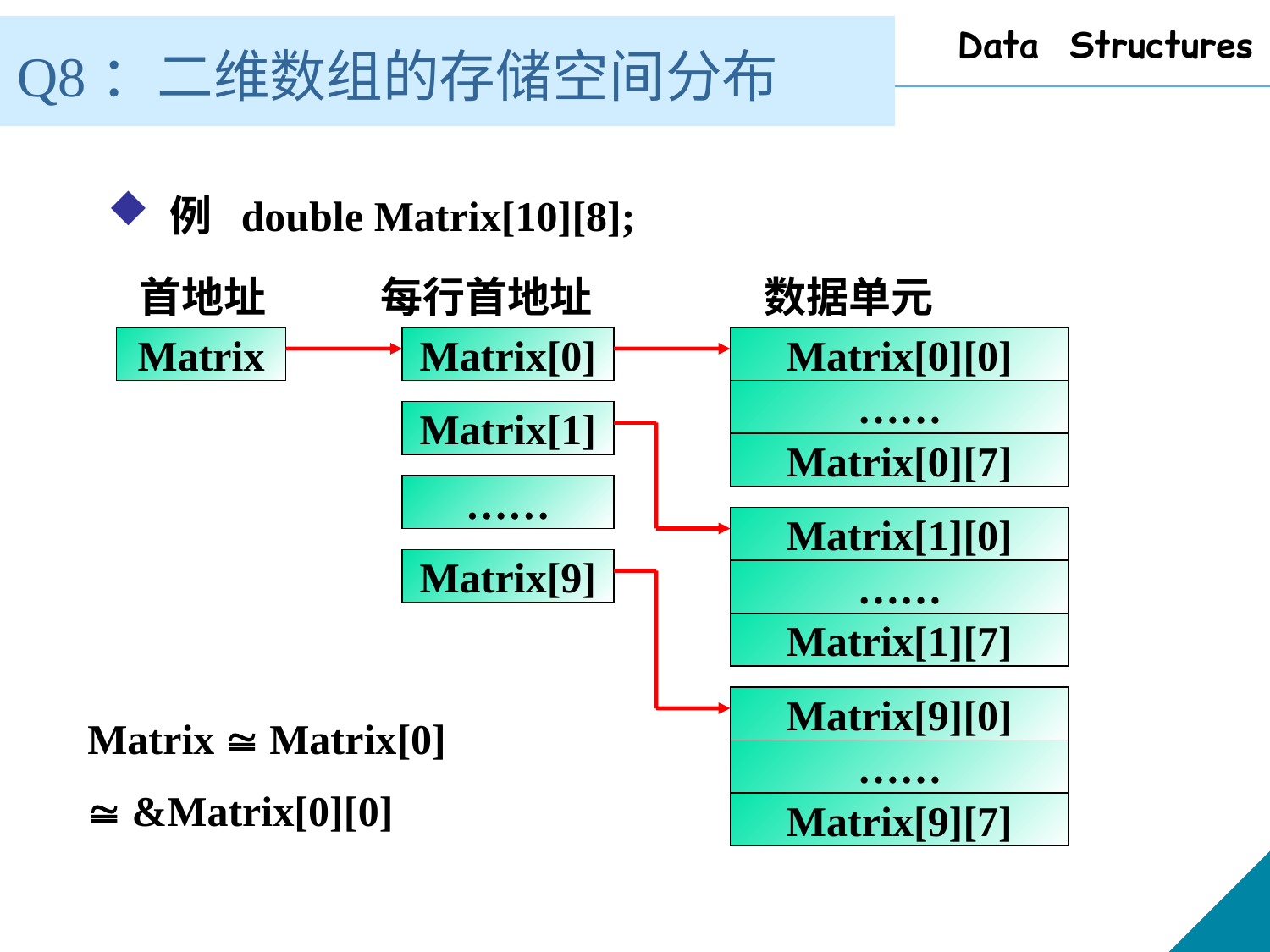

# Q8：二维数组的存储空间分布
 例  double Matrix[10][8];
首地址            每行首地址                  数据单元
Matrix
Matrix[0]
Matrix[0][0]
……
Matrix[0][7]

Matrix[1]

……
Matrix[1][0]
……
Matrix[1][7]

Matrix[9]

Matrix[9][0]
……
Matrix[9][7]

Matrix ≅ Matrix[0]
≅ &Matrix[0][0]